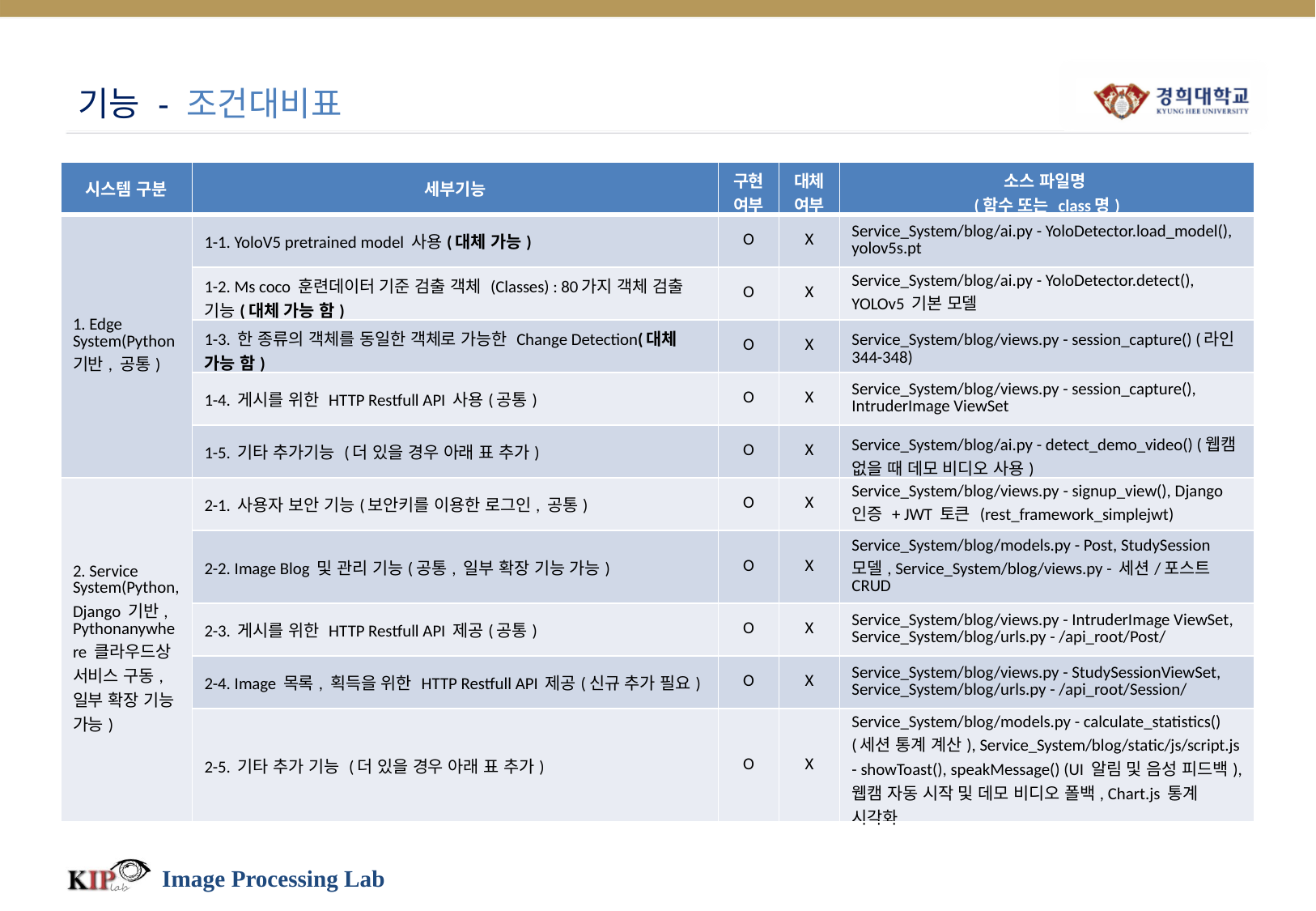

# 기능 - 조건대비표
| 시스템 구분 | 세부기능 | 구현 여부 | 대체 여부 | 소스 파일명 (함수 또는 class명) |
| --- | --- | --- | --- | --- |
| 1. Edge System(Python 기반, 공통) | 1-1. YoloV5 pretrained model 사용(대체 가능) | O | X | Service\_System/blog/ai.py - YoloDetector.load\_model(), yolov5s.pt |
|  | 1-2. Ms coco 훈련데이터 기준 검출 객체 (Classes) : 80가지 객체 검출 기능(대체 가능 함) | O | X | Service\_System/blog/ai.py - YoloDetector.detect(), YOLOv5 기본 모델 |
|  | 1-3. 한 종류의 객체를 동일한 객체로 가능한 Change Detection(대체 가능 함) | O | X | Service\_System/blog/views.py - session\_capture() (라인 344-348) |
|  | 1-4. 게시를 위한 HTTP Restfull API 사용(공통) | O | X | Service\_System/blog/views.py - session\_capture(), IntruderImage ViewSet |
|  | 1-5. 기타 추가기능 (더 있을 경우 아래 표 추가) | O | X | Service\_System/blog/ai.py - detect\_demo\_video() (웹캠 없을 때 데모 비디오 사용) |
| 2. Service System(Python, Django 기반, Pythonanywhere 클라우드상 서비스 구동, 일부 확장 기능 가능) | 2-1. 사용자 보안 기능(보안키를 이용한 로그인, 공통) | O | X | Service\_System/blog/views.py - signup\_view(), Django 인증 + JWT 토큰 (rest\_framework\_simplejwt) |
|  | 2-2. Image Blog 및 관리 기능(공통, 일부 확장 기능 가능) | O | X | Service\_System/blog/models.py - Post, StudySession 모델, Service\_System/blog/views.py - 세션/포스트 CRUD |
|  | 2-3. 게시를 위한 HTTP Restfull API 제공(공통) | O | X | Service\_System/blog/views.py - IntruderImage ViewSet, Service\_System/blog/urls.py - /api\_root/Post/ |
|  | 2-4. Image 목록, 획득을 위한 HTTP Restfull API 제공(신규 추가 필요) | O | X | Service\_System/blog/views.py - StudySessionViewSet, Service\_System/blog/urls.py - /api\_root/Session/ |
|  | 2-5. 기타 추가 기능 (더 있을 경우 아래 표 추가) | O | X | Service\_System/blog/models.py - calculate\_statistics() (세션 통계 계산), Service\_System/blog/static/js/script.js - showToast(), speakMessage() (UI 알림 및 음성 피드백), 웹캠 자동 시작 및 데모 비디오 폴백, Chart.js 통계 시각화 |
Image Processing Lab